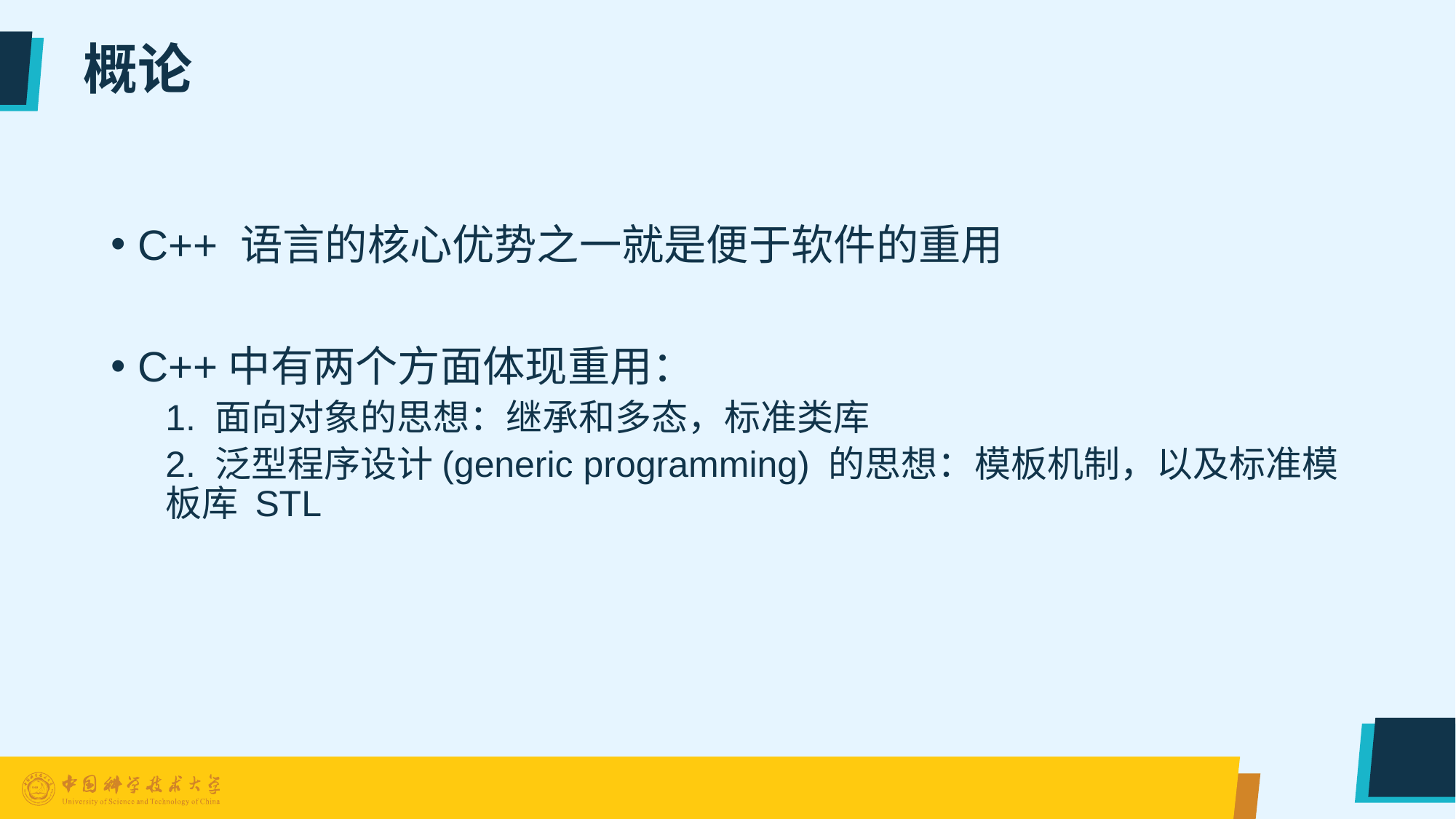

# 概论
C++ 语言的核心优势之一就是便于软件的重用

C++中有两个方面体现重用：
1. 面向对象的思想：继承和多态，标准类库
2. 泛型程序设计(generic programming) 的思想：模板机制，以及标准模板库 STL